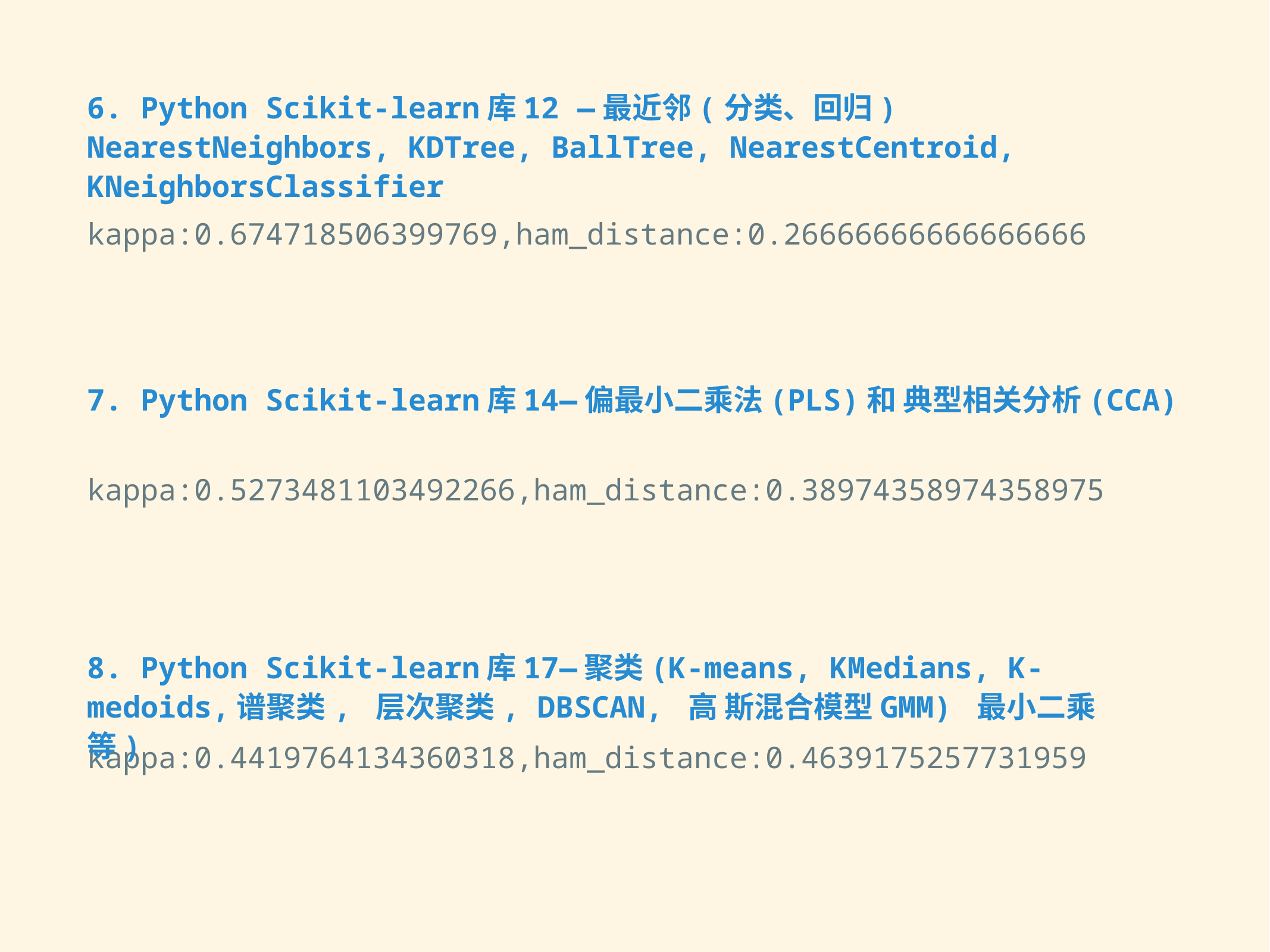

6. Python Scikit-learn库12 —最近邻(分类、回归) NearestNeighbors, KDTree, BallTree, NearestCentroid, KNeighborsClassifier

kappa:0.674718506399769,ham_distance:0.26666666666666666
7. Python Scikit-learn库14—偏最小二乘法(PLS)和 典型相关分析(CCA)
kappa:0.5273481103492266,ham_distance:0.38974358974358975
8. Python Scikit-learn库17—聚类(K-means, KMedians, K-medoids,谱聚类, 层次聚类, DBSCAN, 高 斯混合模型GMM) 最小二乘等)
kappa:0.4419764134360318,ham_distance:0.4639175257731959